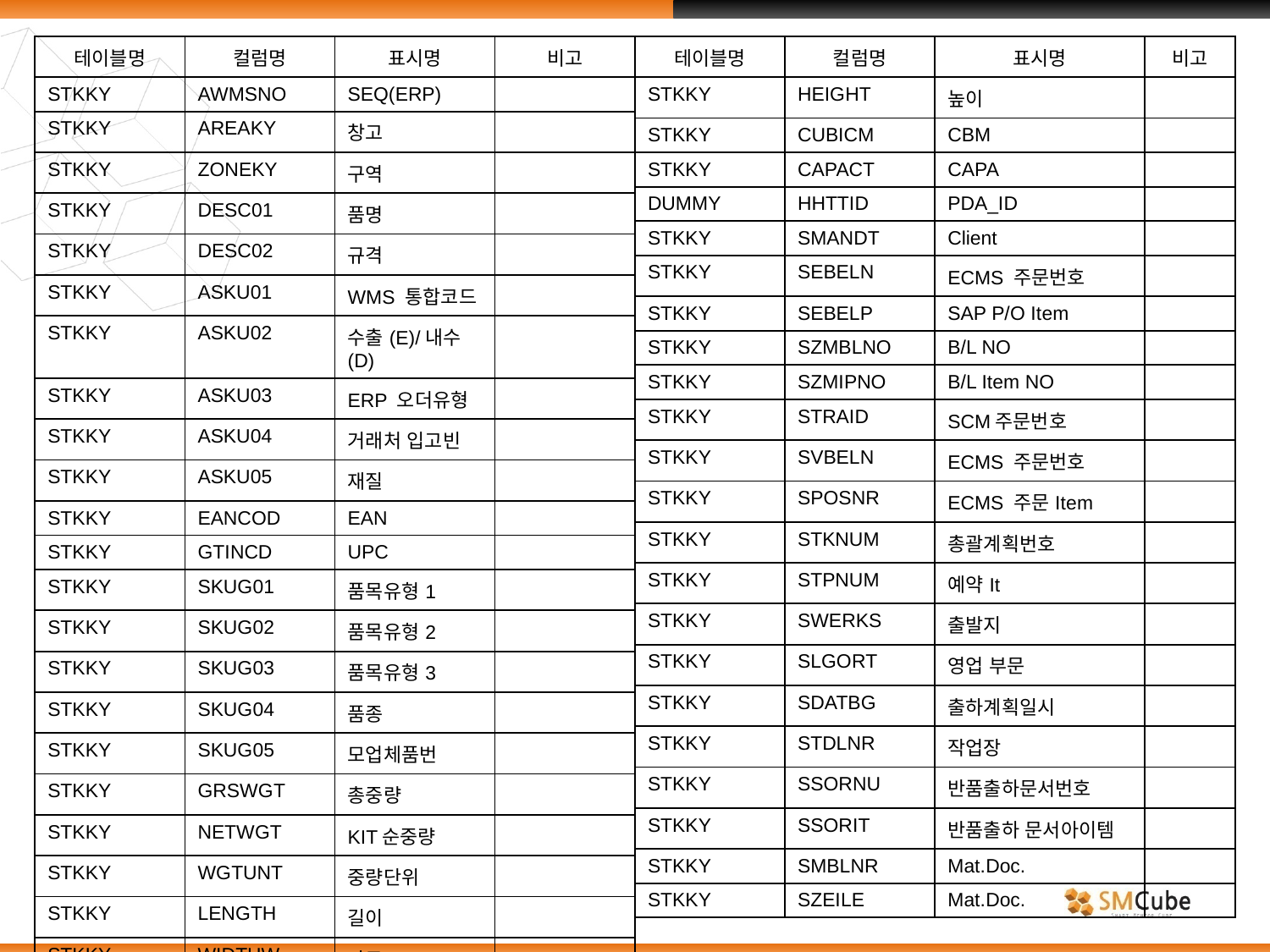

| 테이블명 | 컬럼명 | 표시명 | 비고 |
| --- | --- | --- | --- |
| STKKY | AWMSNO | SEQ(ERP) |  |
| STKKY | AREAKY | 창고 |  |
| STKKY | ZONEKY | 구역 |  |
| STKKY | DESC01 | 품명 |  |
| STKKY | DESC02 | 규격 |  |
| STKKY | ASKU01 | WMS 통합코드 |  |
| STKKY | ASKU02 | 수출(E)/내수(D) |  |
| STKKY | ASKU03 | ERP 오더유형 |  |
| STKKY | ASKU04 | 거래처 입고빈 |  |
| STKKY | ASKU05 | 재질 |  |
| STKKY | EANCOD | EAN |  |
| STKKY | GTINCD | UPC |  |
| STKKY | SKUG01 | 품목유형1 |  |
| STKKY | SKUG02 | 품목유형2 |  |
| STKKY | SKUG03 | 품목유형3 |  |
| STKKY | SKUG04 | 품종 |  |
| STKKY | SKUG05 | 모업체품번 |  |
| STKKY | GRSWGT | 총중량 |  |
| STKKY | NETWGT | KIT순중량 |  |
| STKKY | WGTUNT | 중량단위 |  |
| STKKY | LENGTH | 길이 |  |
| STKKY | WIDTHW | 가로 |  |
| 테이블명 | 컬럼명 | 표시명 | 비고 |
| --- | --- | --- | --- |
| STKKY | HEIGHT | 높이 |  |
| STKKY | CUBICM | CBM |  |
| STKKY | CAPACT | CAPA |  |
| DUMMY | HHTTID | PDA\_ID |  |
| STKKY | SMANDT | Client |  |
| STKKY | SEBELN | ECMS 주문번호 |  |
| STKKY | SEBELP | SAP P/O Item |  |
| STKKY | SZMBLNO | B/L NO |  |
| STKKY | SZMIPNO | B/L Item NO |  |
| STKKY | STRAID | SCM주문번호 |  |
| STKKY | SVBELN | ECMS 주문번호 |  |
| STKKY | SPOSNR | ECMS 주문Item |  |
| STKKY | STKNUM | 총괄계획번호 |  |
| STKKY | STPNUM | 예약It |  |
| STKKY | SWERKS | 출발지 |  |
| STKKY | SLGORT | 영업 부문 |  |
| STKKY | SDATBG | 출하계획일시 |  |
| STKKY | STDLNR | 작업장 |  |
| STKKY | SSORNU | 반품출하문서번호 |  |
| STKKY | SSORIT | 반품출하 문서아이템 |  |
| STKKY | SMBLNR | Mat.Doc. |  |
| STKKY | SZEILE | Mat.Doc. |  |